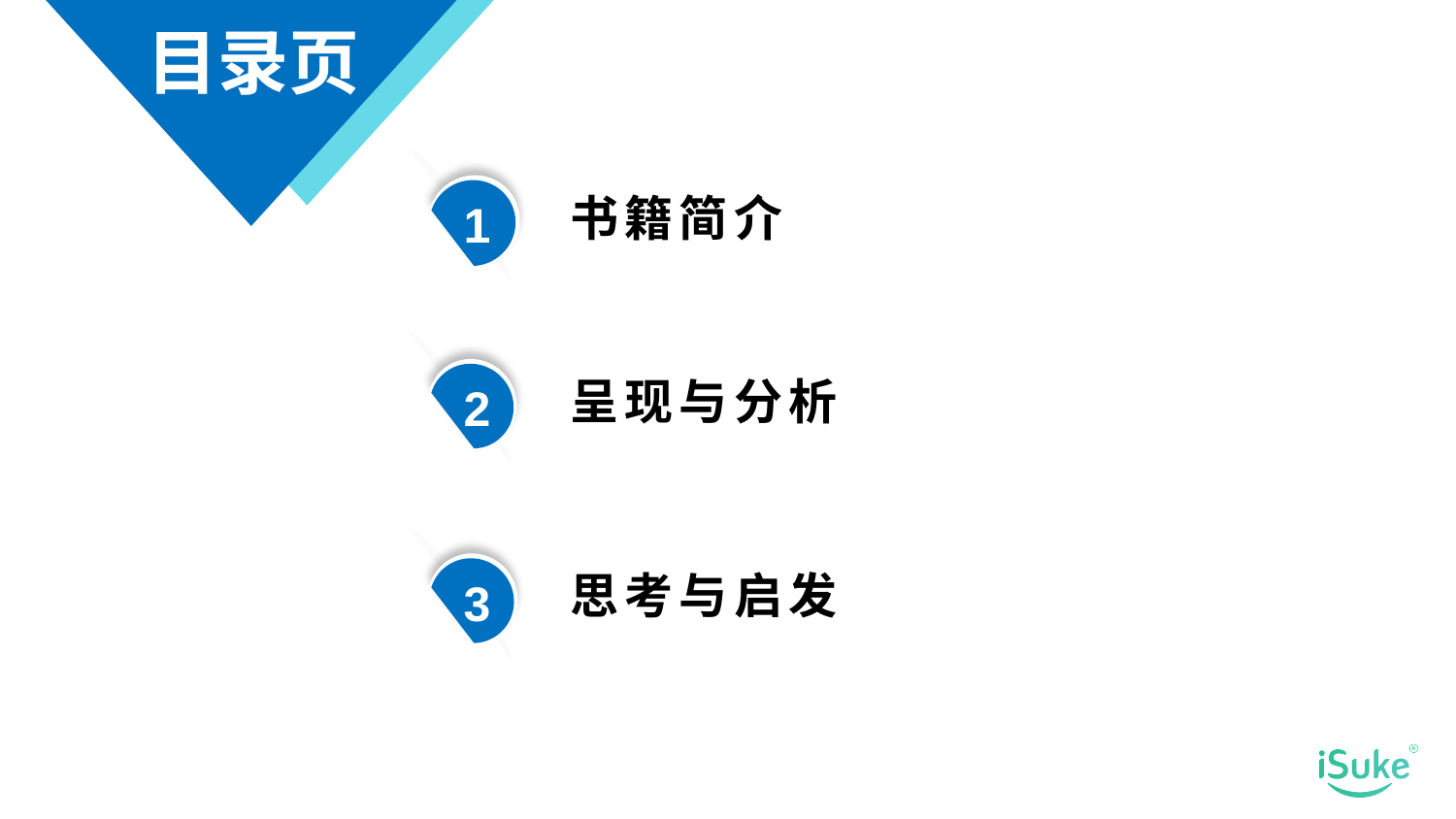

目录页

1
书籍简介

2
呈现与分析

3
思考与启发